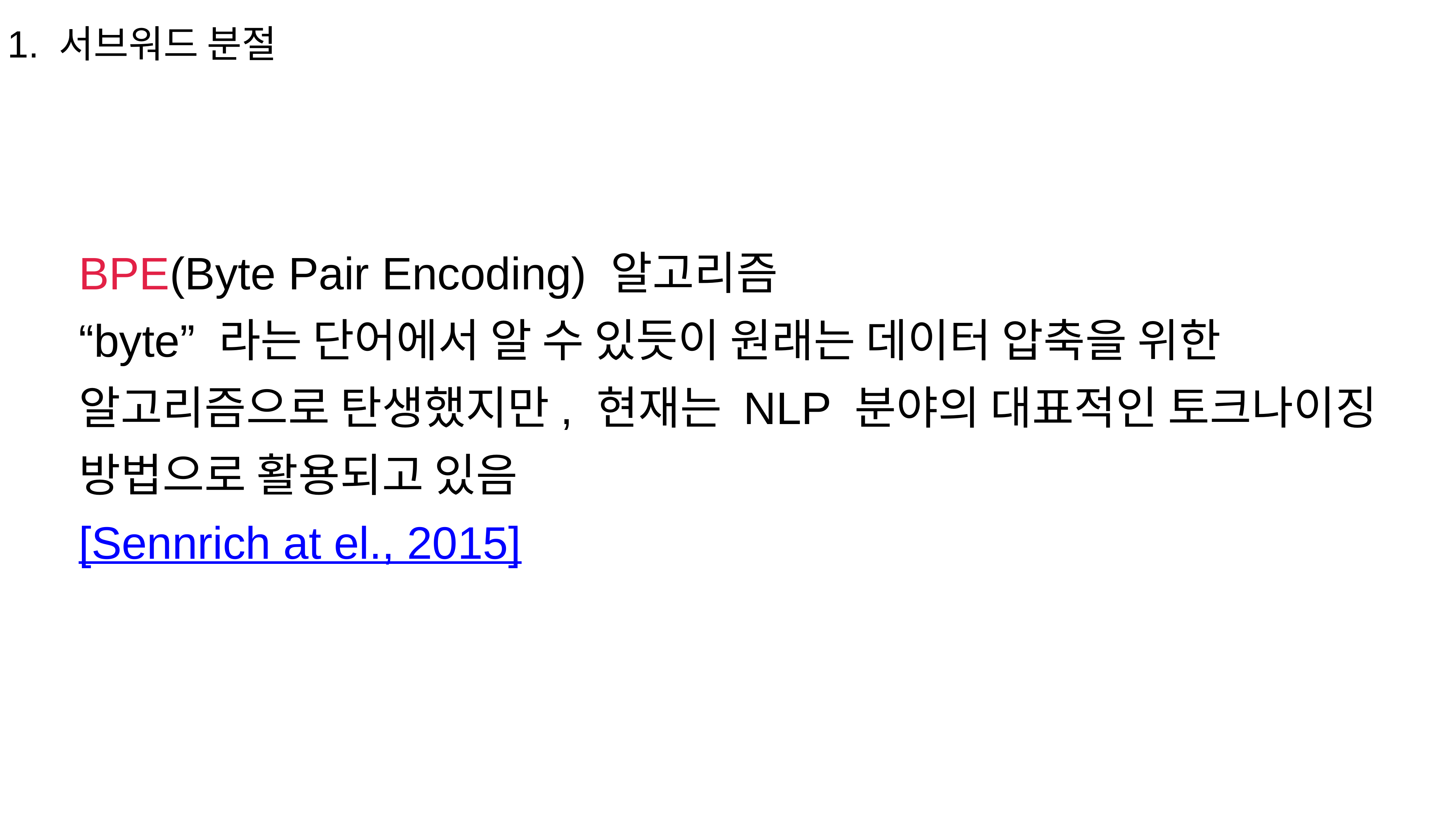

1. 서브워드 분절
BPE(Byte Pair Encoding) 알고리즘
“byte” 라는 단어에서 알 수 있듯이 원래는 데이터 압축을 위한
알고리즘으로 탄생했지만, 현재는 NLP 분야의 대표적인 토크나이징
방법으로 활용되고 있음
[Sennrich at el., 2015]
5